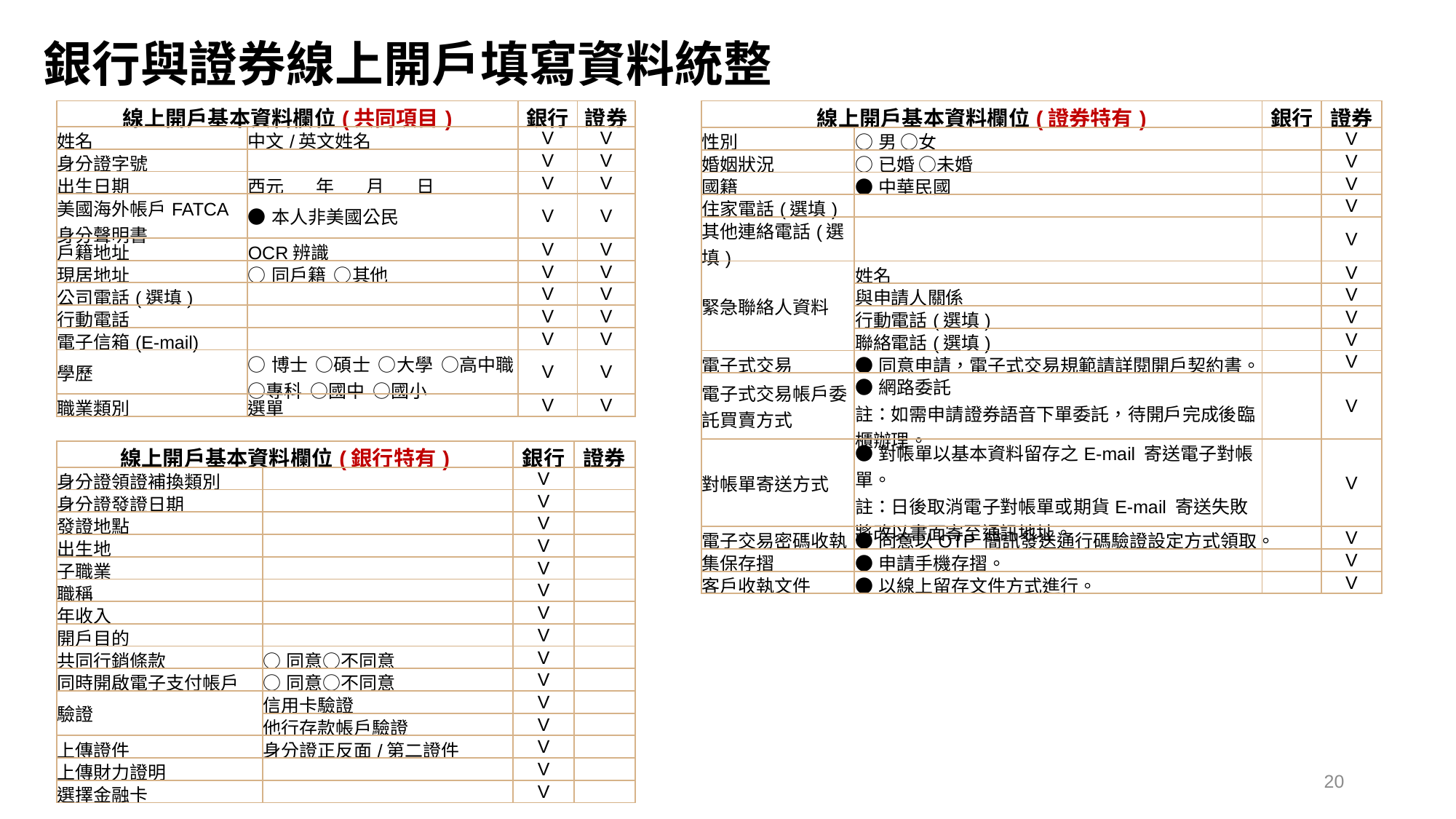

銀行與證券線上開戶填寫資料統整
| 線上開戶基本資料欄位(共同項目) |  | 銀行 | 證券 |
| --- | --- | --- | --- |
| 姓名 | 中文/英文姓名 | V | V |
| 身分證字號 |  | V | V |
| 出生日期 | 西元 年 月 日 | V | V |
| 美國海外帳戶FATCA身分聲明書 | ●本人非美國公民 | V | V |
| 戶籍地址 | OCR辨識 | V | V |
| 現居地址 | ○同戶籍 ○其他 | V | V |
| 公司電話(選填) |  | V | V |
| 行動電話 |  | V | V |
| 電子信箱(E-mail) |  | V | V |
| 學歷 | ○博士 ○碩士 ○大學 ○高中職 ○專科 ○國中 ○國小 | V | V |
| 職業類別 | 選單 | V | V |
| 線上開戶基本資料欄位(證券特有) |  | 銀行 | 證券 |
| --- | --- | --- | --- |
| 性別 | ○男 ○女 |  | V |
| 婚姻狀況 | ○已婚 ○未婚 |  | V |
| 國籍 | ●中華民國 |  | V |
| 住家電話(選填) |  |  | V |
| 其他連絡電話(選填) |  |  | V |
| 緊急聯絡人資料 | 姓名 |  | V |
|  | 與申請人關係 |  | V |
|  | 行動電話(選填) |  | V |
|  | 聯絡電話(選填) |  | V |
| 電子式交易 | ●同意申請，電子式交易規範請詳閱開戶契約書。 |  | V |
| 電子式交易帳戶委託買賣方式 | ●網路委託 註：如需申請證券語音下單委託，待開戶完成後臨櫃辦理。 |  | V |
| 對帳單寄送方式 | ●對帳單以基本資料留存之E-mail 寄送電子對帳單。 註：日後取消電子對帳單或期貨E-mail 寄送失敗將改以書面寄至通訊地址。 |  | V |
| 電子交易密碼收執 | ●同意以OTP 簡訊發送通行碼驗證設定方式領取。 |  | V |
| 集保存摺 | ●申請手機存摺。 |  | V |
| 客戶收執文件 | ●以線上留存文件方式進行。 |  | V |
| 線上開戶基本資料欄位(銀行特有) |  | 銀行 | 證券 |
| --- | --- | --- | --- |
| 身分證領證補換類別 |  | V |  |
| 身分證發證日期 |  | V |  |
| 發證地點 |  | V |  |
| 出生地 |  | V |  |
| 子職業 |  | V |  |
| 職稱 |  | V |  |
| 年收入 |  | V |  |
| 開戶目的 |  | V |  |
| 共同行銷條款 | ○同意○不同意 | V |  |
| 同時開啟電子支付帳戶 | ○同意○不同意 | V |  |
| 驗證 | 信用卡驗證 | V |  |
|  | 他行存款帳戶驗證 | V |  |
| 上傳證件 | 身分證正反面/第二證件 | V |  |
| 上傳財力證明 |  | V |  |
| 選擇金融卡 |  | V |  |
20